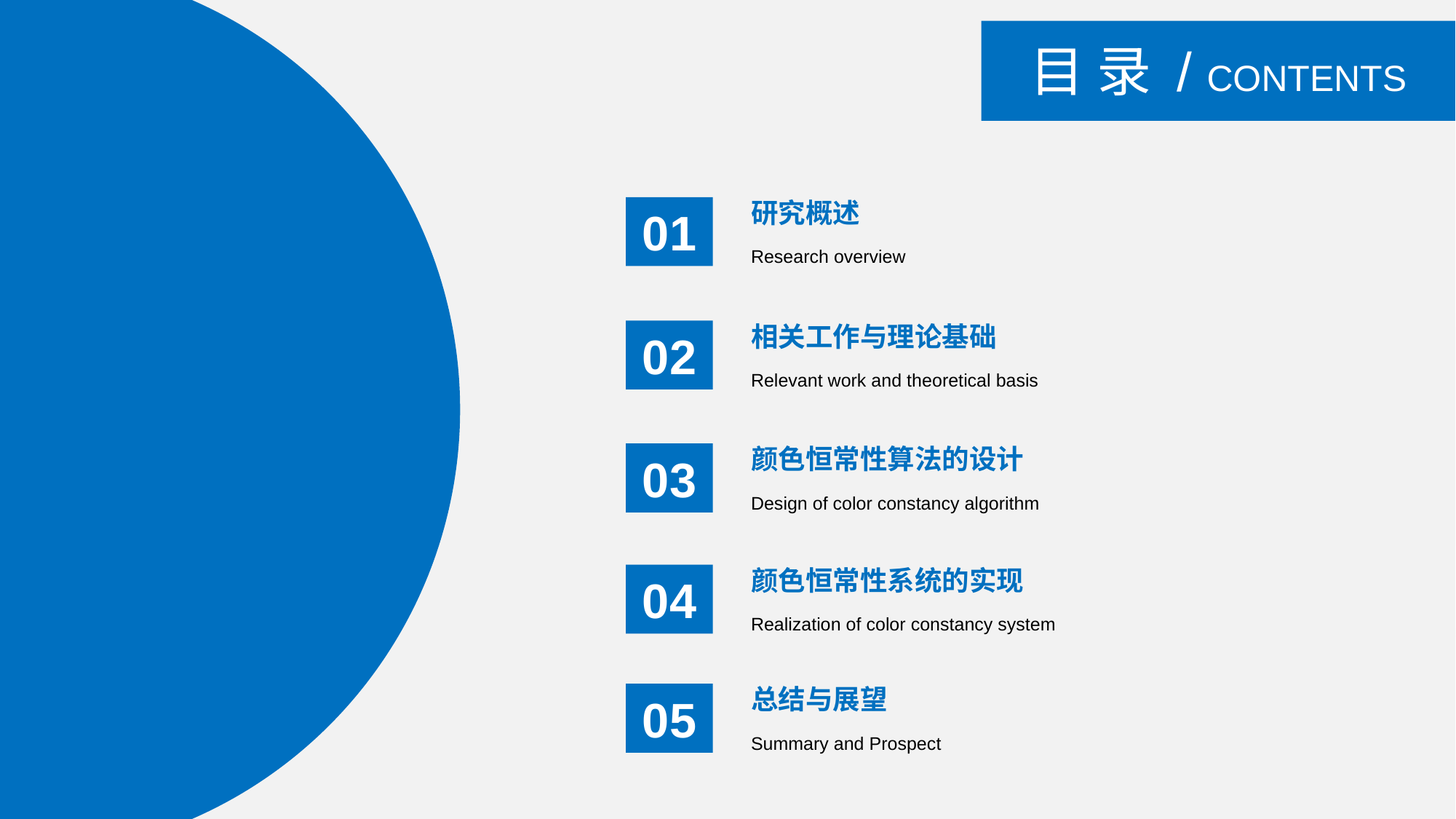

目 录 / CONTENTS
研究概述
01
Research overview
相关工作与理论基础
02
Relevant work and theoretical basis
颜色恒常性算法的设计
03
Design of color constancy algorithm
颜色恒常性系统的实现
04
Realization of color constancy system
总结与展望
05
Summary and Prospect